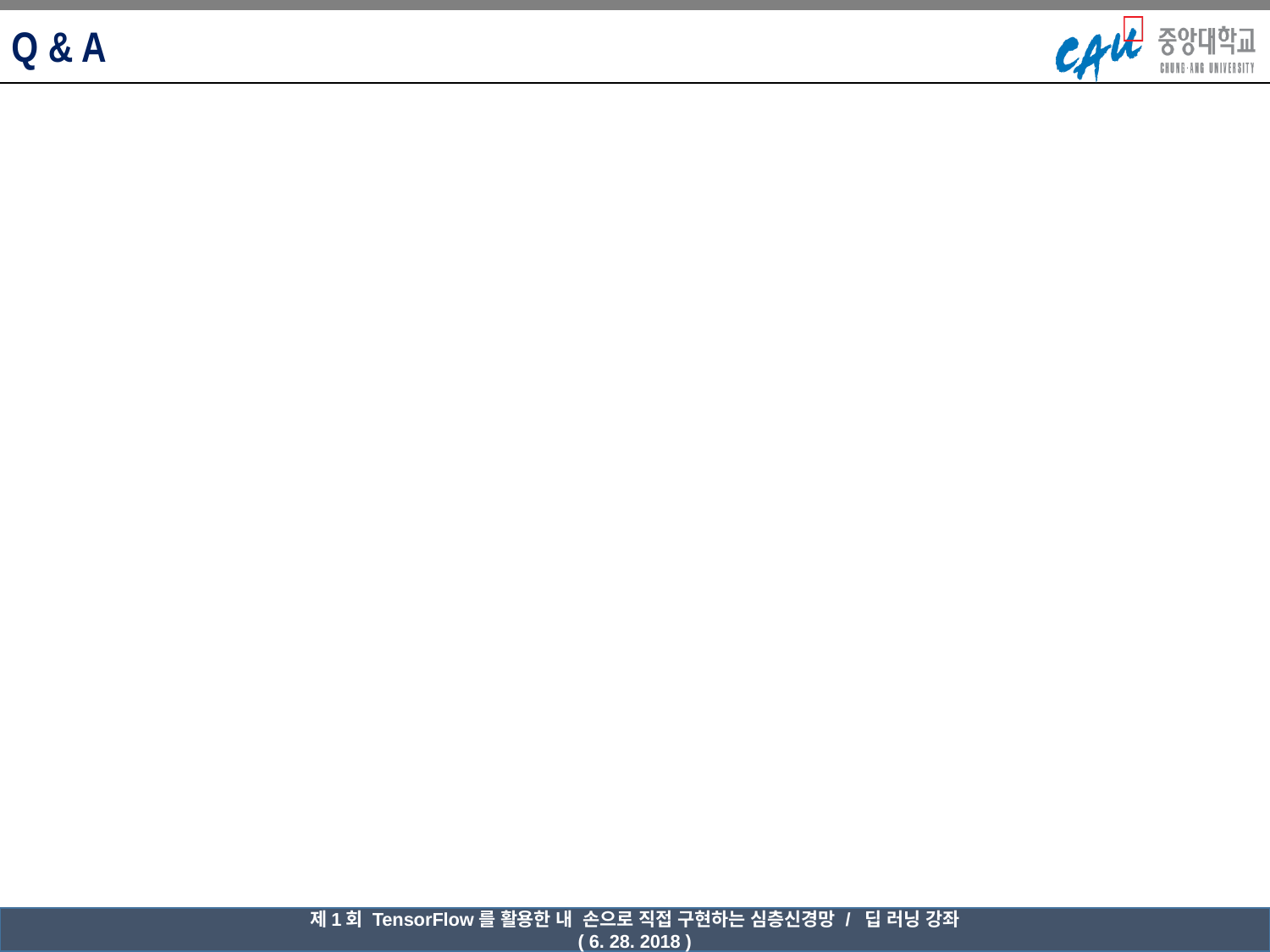

Q & A
제1회 TensorFlow를 활용한 내  손으로 직접 구현하는 심층신경망 /  딥 러닝 강좌
( 6. 28. 2018 )